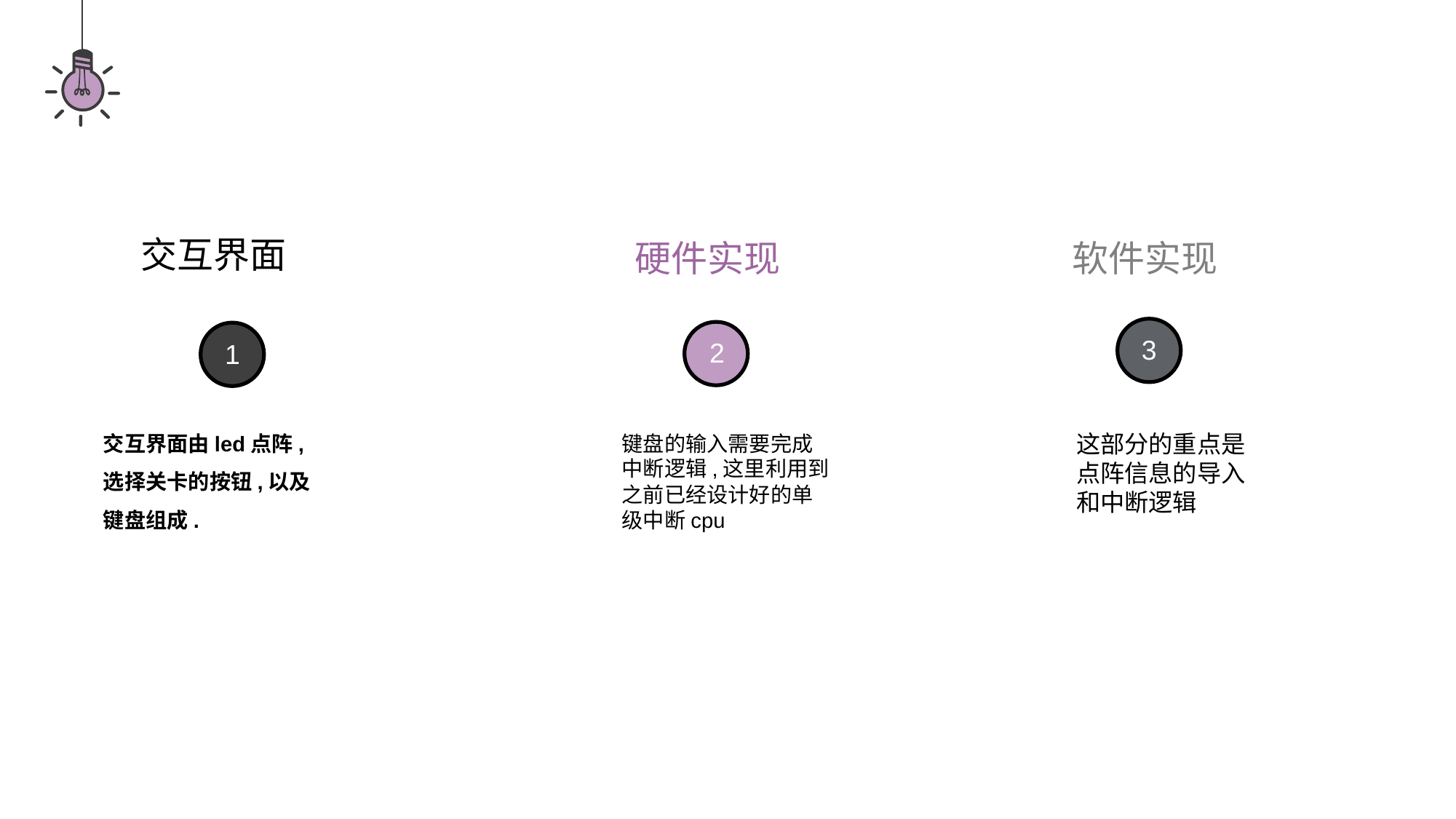

交互界面
硬件实现
软件实现

3
2
1
交互界面由led点阵,选择关卡的按钮,以及键盘组成.
这部分的重点是点阵信息的导入和中断逻辑
键盘的输入需要完成中断逻辑,这里利用到之前已经设计好的单级中断cpu